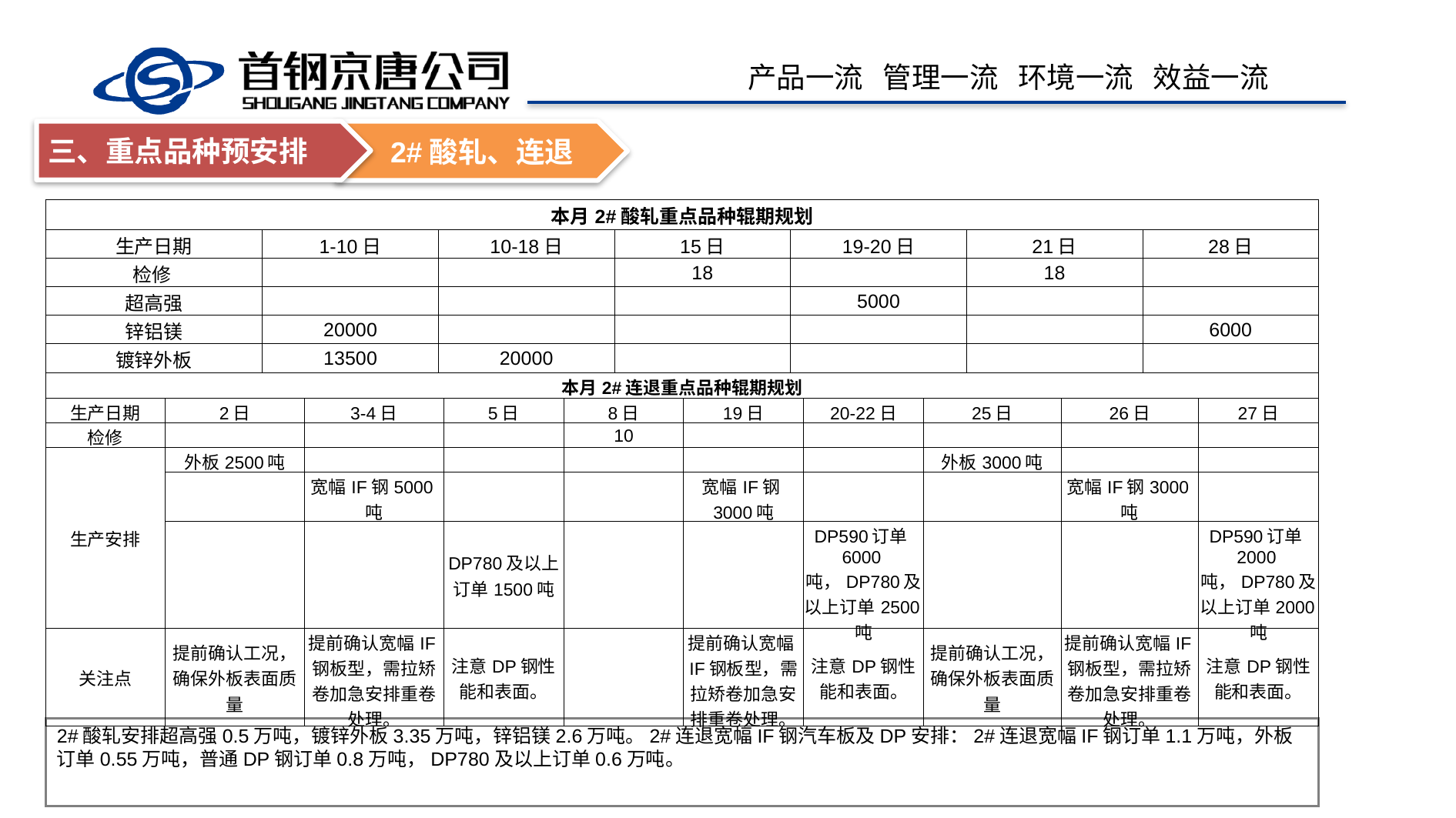

三、重点品种预安排
2#酸轧、连退
| 本月2#酸轧重点品种辊期规划 |  |  |  |  |  |  |
| --- | --- | --- | --- | --- | --- | --- |
| 生产日期 | 1-10日 | 10-18日 | 15日 | 19-20日 | 21日 | 28日 |
| 检修 |  |  | 18 |  | 18 |  |
| 超高强 |  |  |  | 5000 |  |  |
| 锌铝镁 | 20000 |  |  |  |  | 6000 |
| 镀锌外板 | 13500 | 20000 |  |  |  |  |
| 本月2#连退重点品种辊期规划 |  |  |  |  |  |  |  |  |  |
| --- | --- | --- | --- | --- | --- | --- | --- | --- | --- |
| 生产日期 | 2日 | 3-4日 | 5日 | 8日 | 19日 | 20-22日 | 25日 | 26日 | 27日 |
| 检修 |  |  |  | 10 |  |  |  |  |  |
| 生产安排 | 外板2500吨 |  |  |  |  |  | 外板3000吨 |  |  |
|  |  | 宽幅IF钢5000吨 |  |  | 宽幅IF钢3000吨 |  |  | 宽幅IF钢3000吨 |  |
|  |  |  | DP780及以上订单1500吨 |  |  | DP590订单6000吨，DP780及以上订单2500吨 |  |  | DP590订单2000吨，DP780及以上订单2000吨 |
| 关注点 | 提前确认工况，确保外板表面质量 | 提前确认宽幅IF钢板型，需拉矫卷加急安排重卷处理。 | 注意DP钢性能和表面。 |  | 提前确认宽幅IF钢板型，需拉矫卷加急安排重卷处理。 | 注意DP钢性能和表面。 | 提前确认工况，确保外板表面质量 | 提前确认宽幅IF钢板型，需拉矫卷加急安排重卷处理。 | 注意DP钢性能和表面。 |
2#酸轧安排超高强0.5万吨，镀锌外板3.35万吨，锌铝镁2.6万吨。2#连退宽幅IF钢汽车板及DP安排：2#连退宽幅IF钢订单1.1万吨，外板订单0.55万吨，普通DP钢订单0.8万吨，DP780及以上订单0.6万吨。